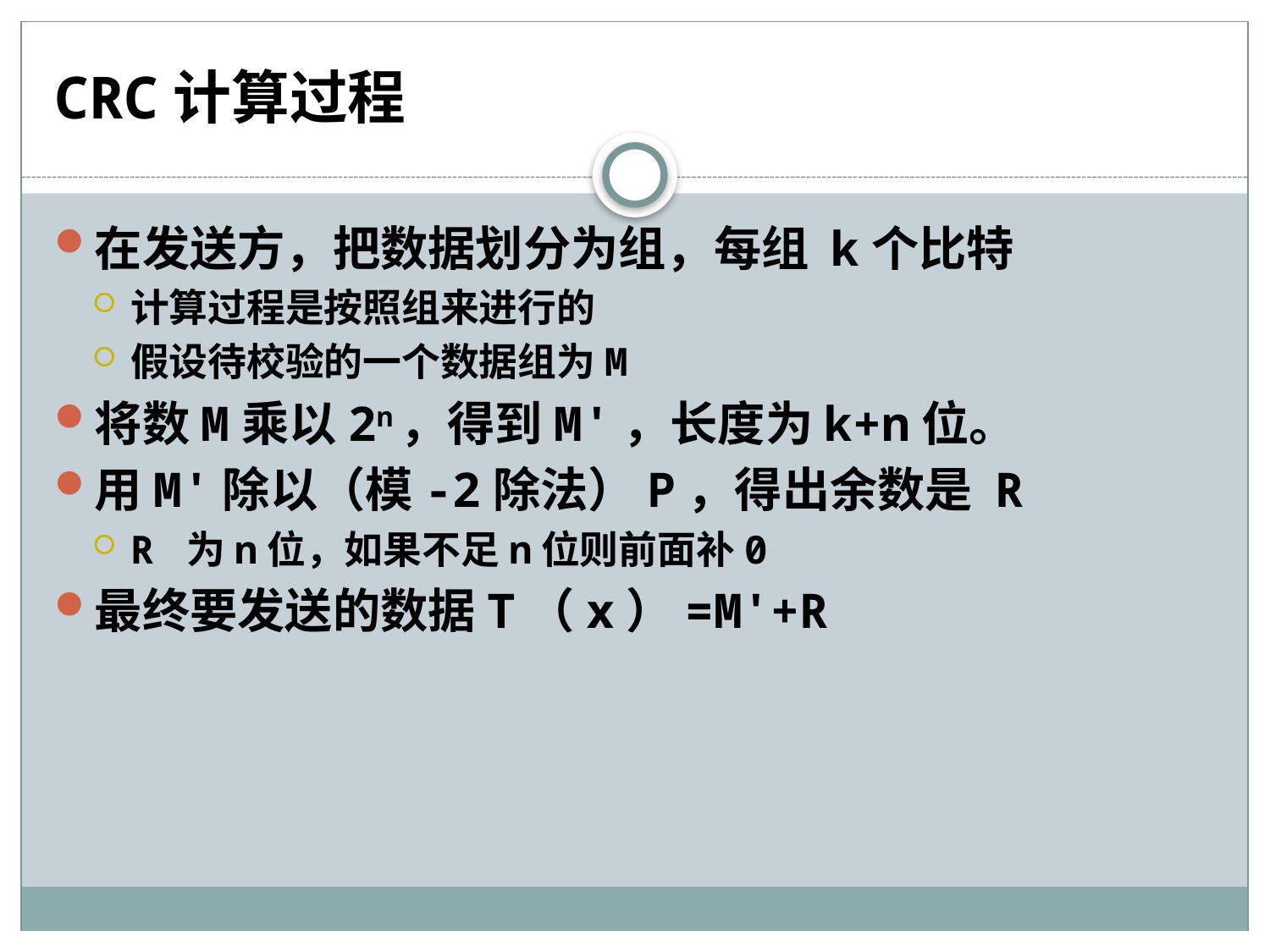

# CRC计算过程
在发送方，把数据划分为组，每组 k个比特
计算过程是按照组来进行的
假设待校验的一个数据组为M
将数M乘以2n，得到M'，长度为k+n位。
用M'除以（模-2除法）P，得出余数是 R
R 为n位，如果不足n位则前面补0
最终要发送的数据T（x）=M'+R